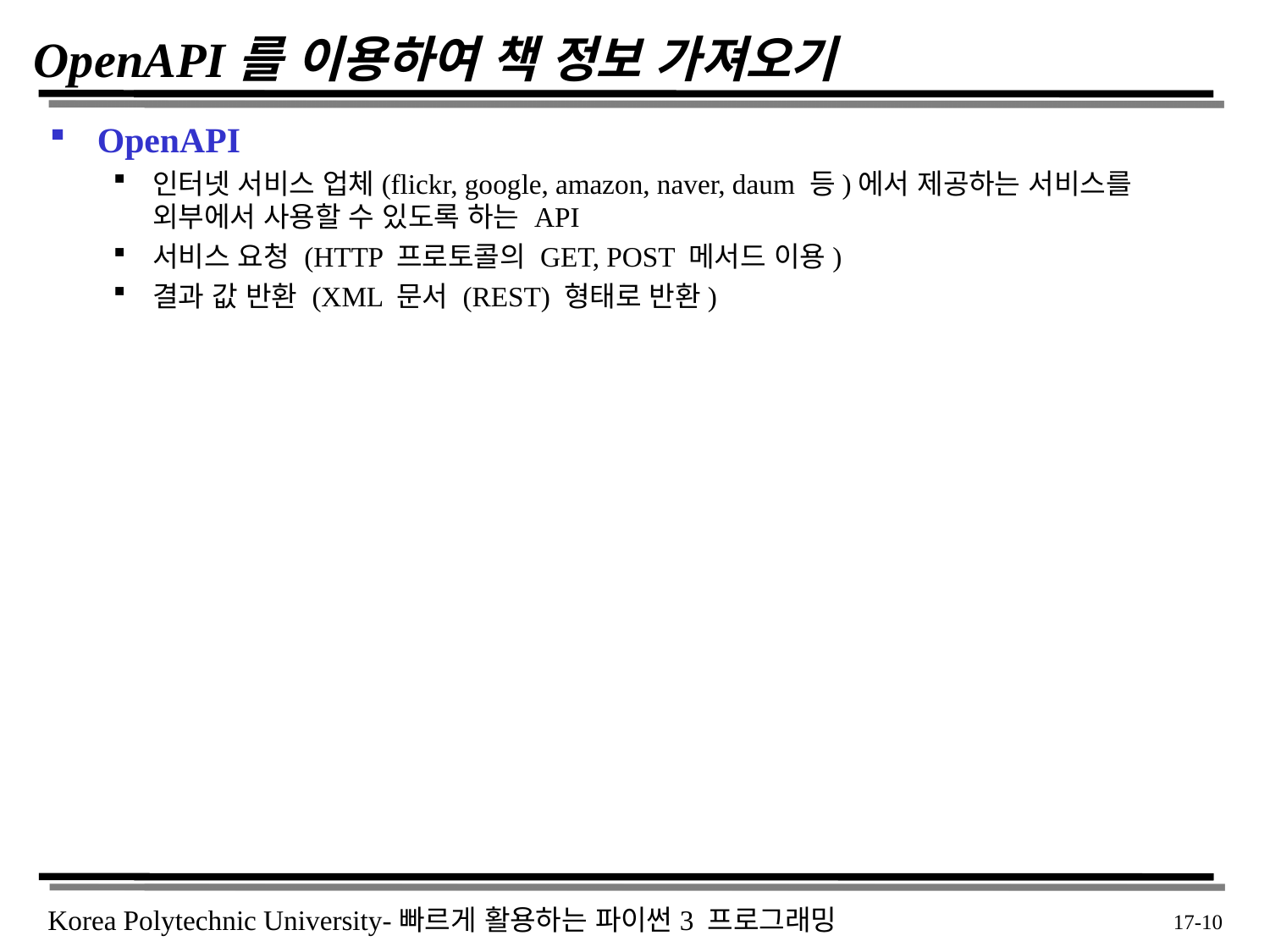

# OpenAPI를 이용하여 책 정보 가져오기
OpenAPI
인터넷 서비스 업체(flickr, google, amazon, naver, daum 등)에서 제공하는 서비스를 외부에서 사용할 수 있도록 하는 API
서비스 요청 (HTTP 프로토콜의 GET, POST 메서드 이용)
결과 값 반환 (XML 문서 (REST) 형태로 반환)

 17-10